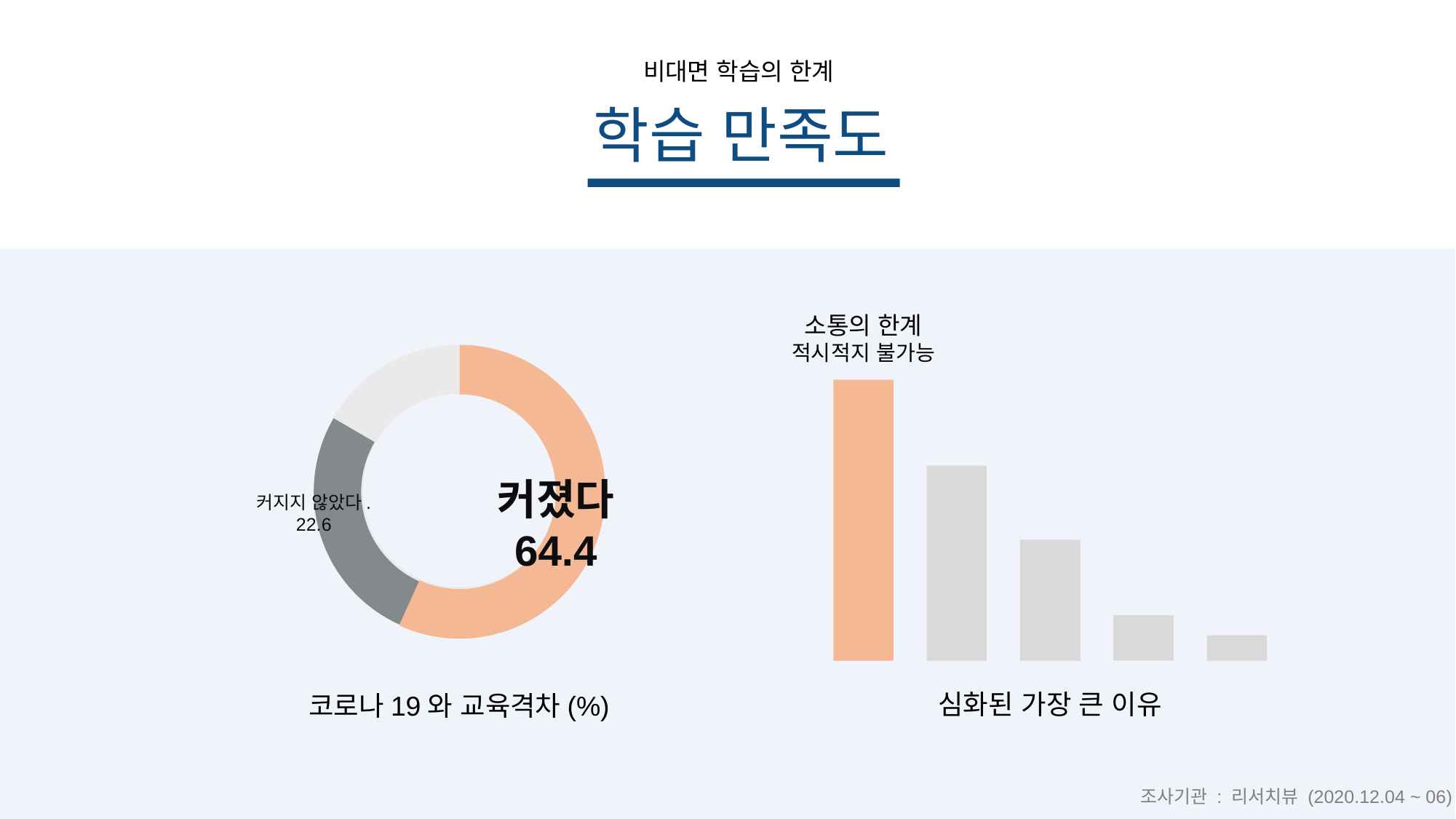

비대면 학습의 한계
학습 만족도

소통의 한계
적시적지 불가능

커졌다
64.4
커지지 않았다.
22.6

심화된 가장 큰 이유
코로나19와 교육격차(%)
조사기관 : 리서치뷰 (2020.12.04 ~ 06)